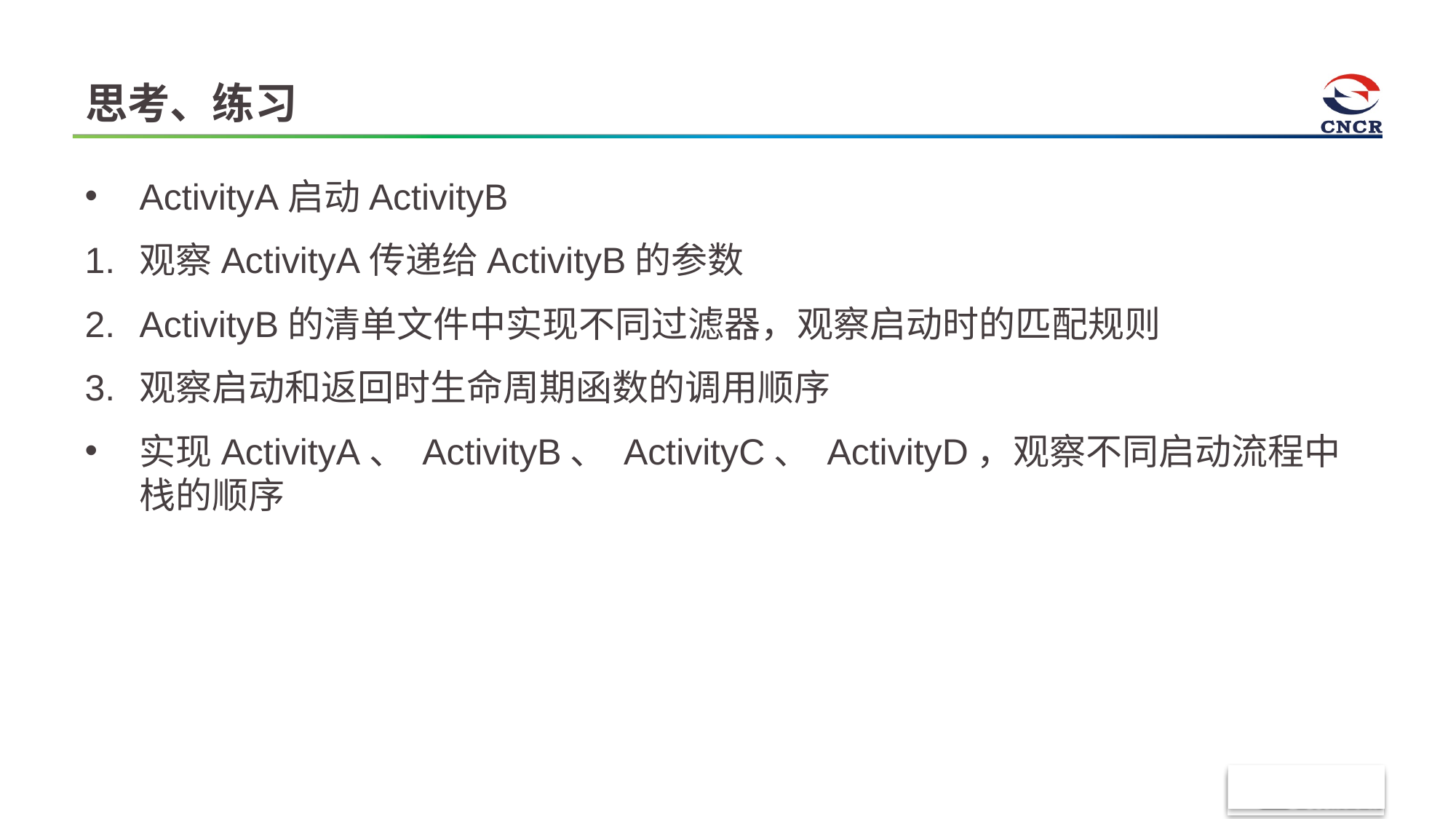

# 思考、练习
ActivityA启动ActivityB
观察ActivityA传递给ActivityB的参数
ActivityB的清单文件中实现不同过滤器，观察启动时的匹配规则
观察启动和返回时生命周期函数的调用顺序
实现ActivityA、 ActivityB、 ActivityC、 ActivityD，观察不同启动流程中栈的顺序